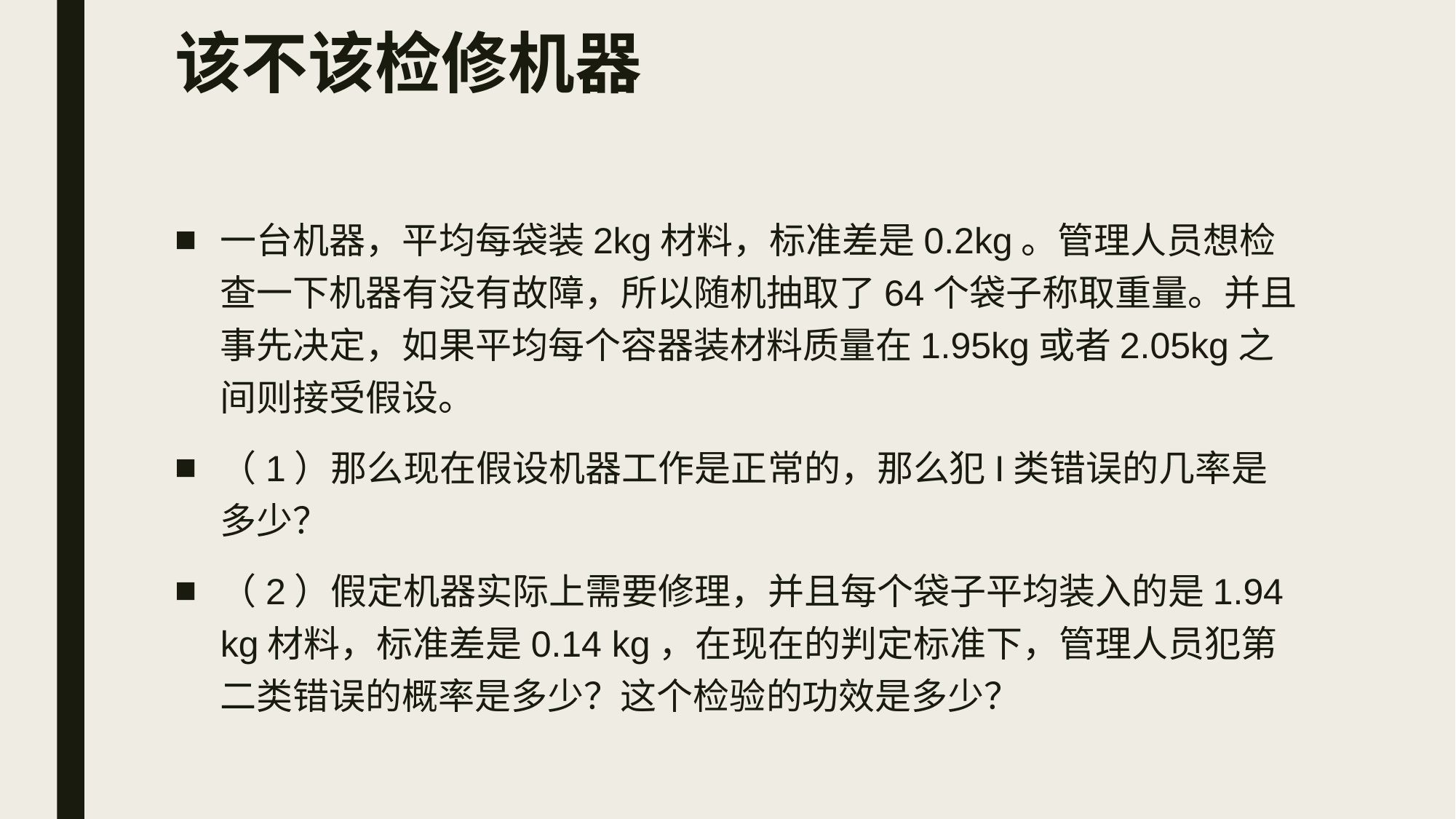

# 该不该检修机器
一台机器，平均每袋装2kg材料，标准差是0.2kg。管理人员想检查一下机器有没有故障，所以随机抽取了64个袋子称取重量。并且事先决定，如果平均每个容器装材料质量在1.95kg或者2.05kg之间则接受假设。
（1）那么现在假设机器工作是正常的，那么犯I类错误的几率是多少？
（2）假定机器实际上需要修理，并且每个袋子平均装入的是1.94 kg材料，标准差是0.14 kg，在现在的判定标准下，管理人员犯第二类错误的概率是多少？这个检验的功效是多少？